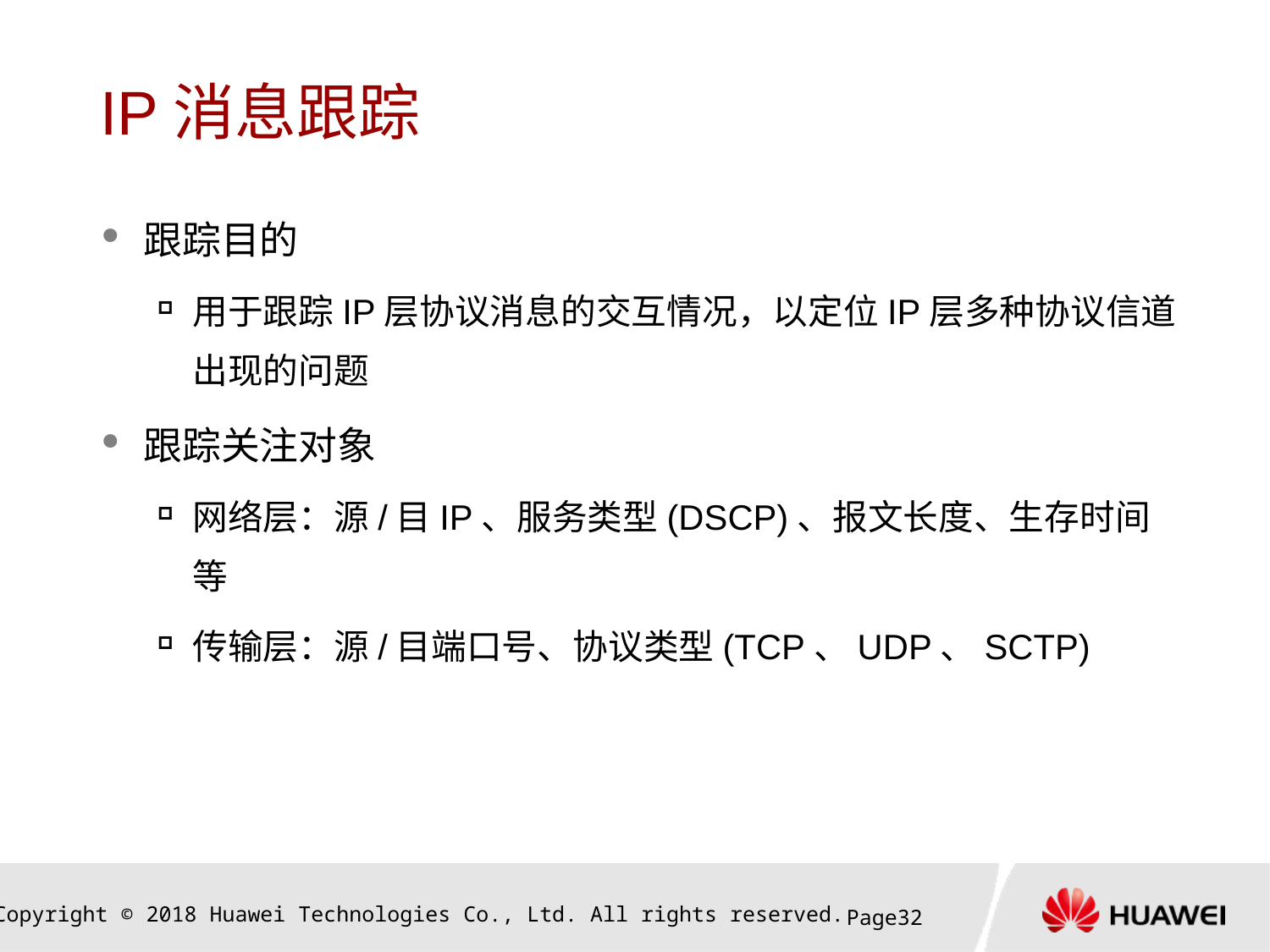

# IP消息跟踪
跟踪目的
用于跟踪IP层协议消息的交互情况，以定位IP层多种协议信道出现的问题
跟踪关注对象
网络层：源/目IP、服务类型(DSCP)、报文长度、生存时间等
传输层：源/目端口号、协议类型(TCP、UDP、SCTP)

Page32